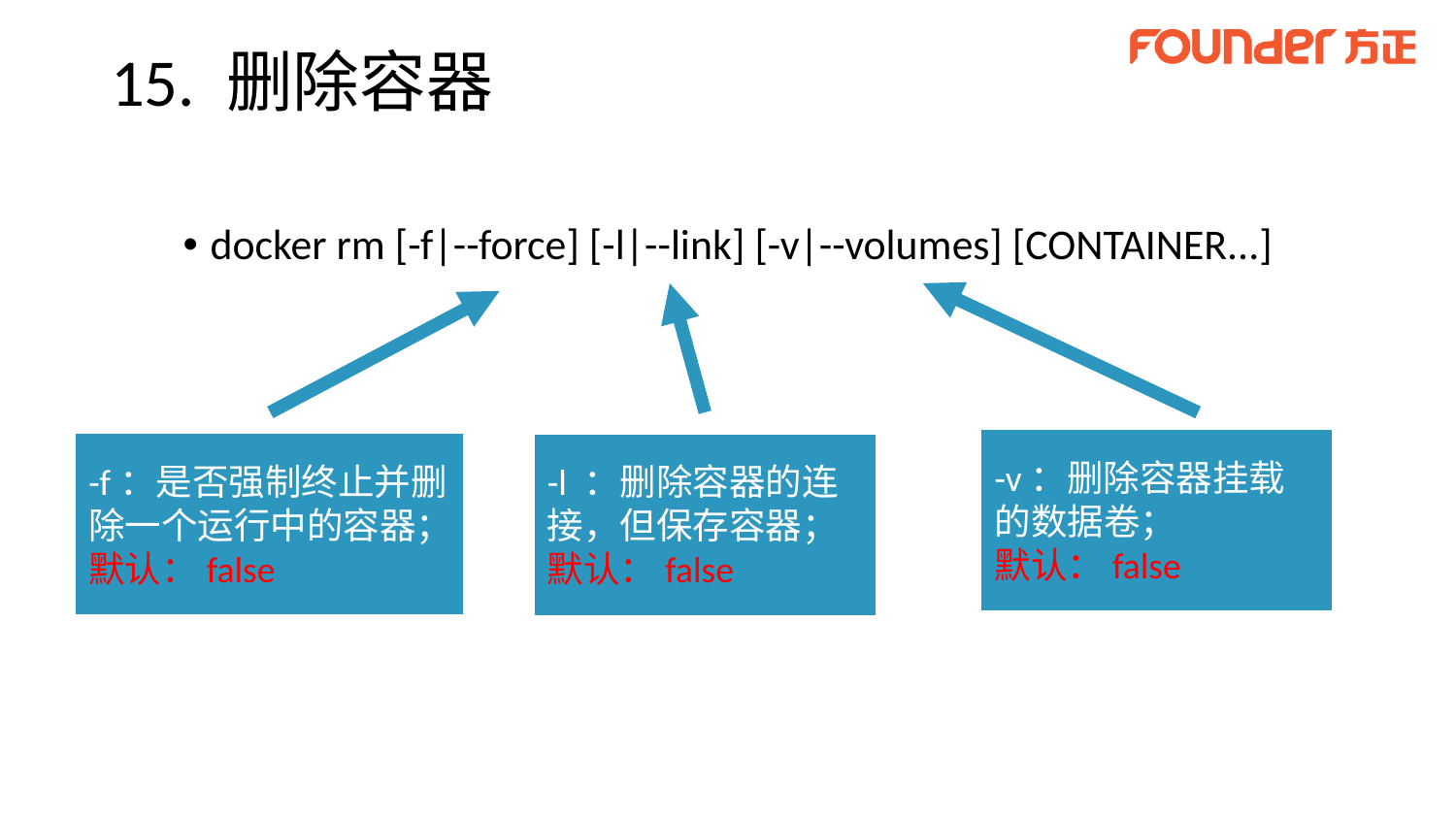

# 15. 删除容器
docker rm [-f|--force] [-l|--link] [-v|--volumes] [CONTAINER...]

-v：删除容器挂载的数据卷；
默认：false
-f：是否强制终止并删除一个运行中的容器；
默认：false
-l ：删除容器的连接，但保存容器；
默认：false